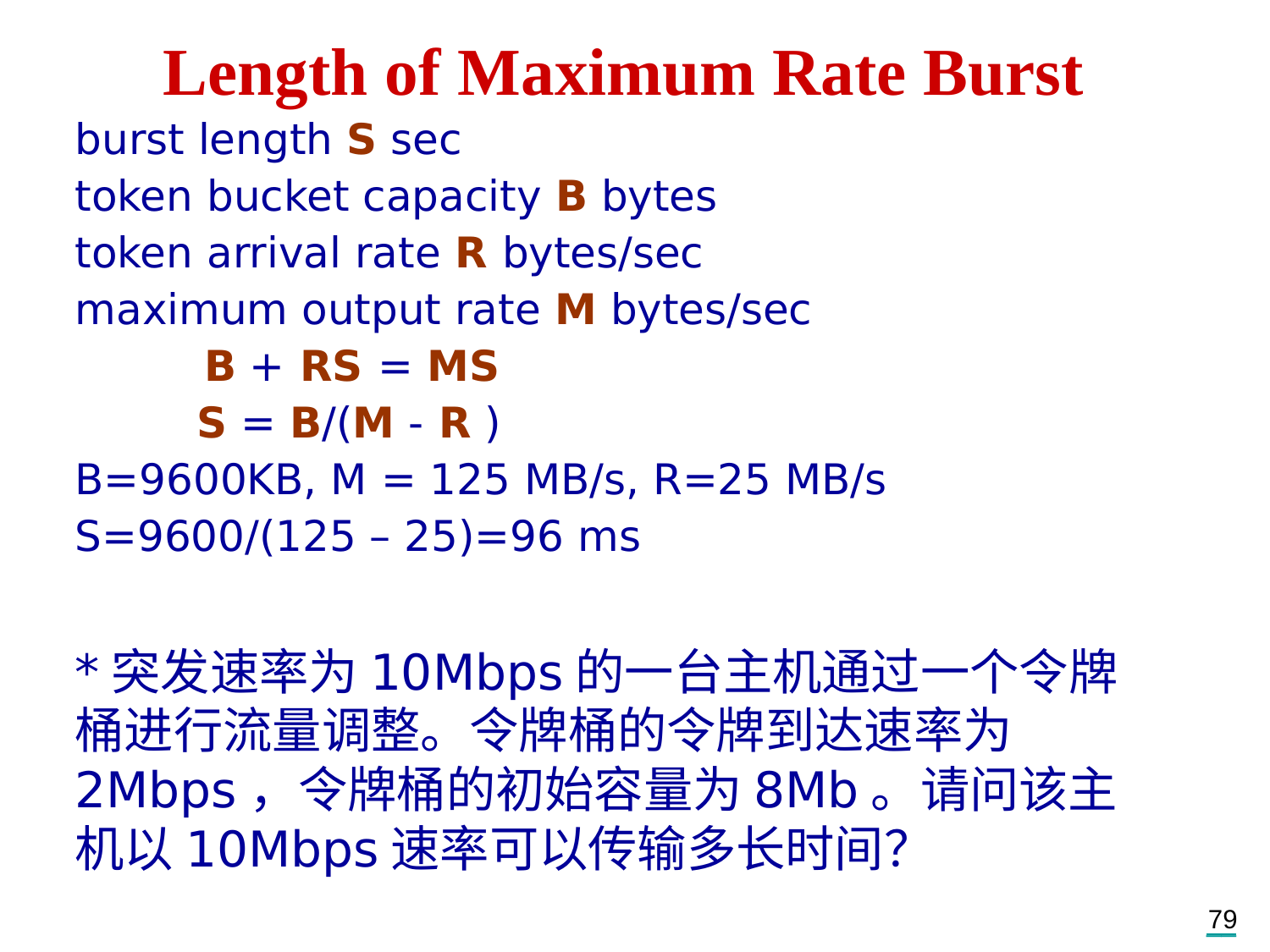

# Length of Maximum Rate Burst
burst length S sec
token bucket capacity B bytes
token arrival rate R bytes/sec
maximum output rate M bytes/sec
	      B + RS = MS
         S = B/(M - R )
B=9600KB, M = 125 MB/s, R=25 MB/s
S=9600/(125 – 25)=96 ms

*突发速率为10Mbps的一台主机通过一个令牌桶进行流量调整。令牌桶的令牌到达速率为2Mbps，令牌桶的初始容量为8Mb。请问该主机以10Mbps速率可以传输多长时间？